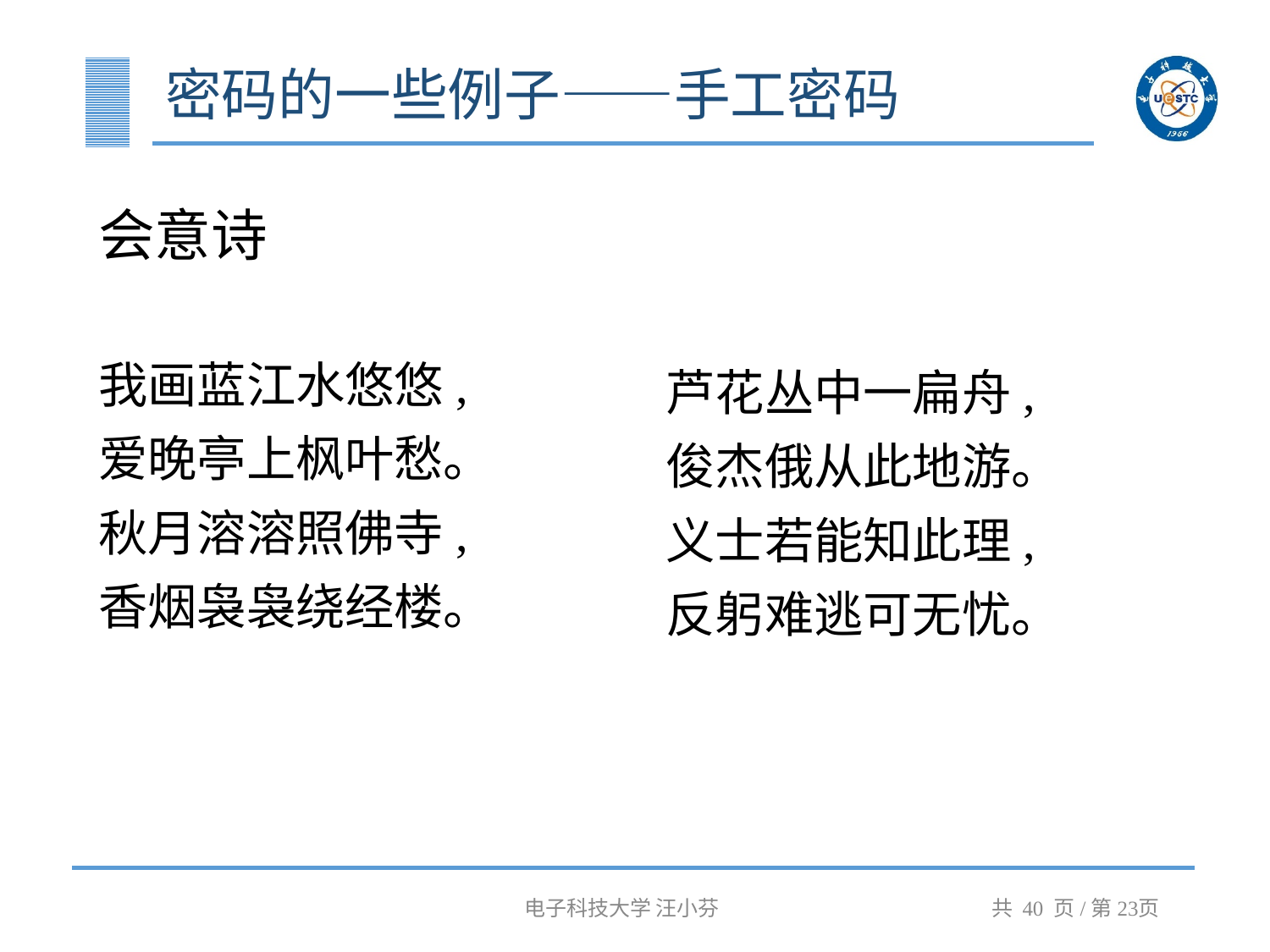

# 密码的一些例子——手工密码
会意诗

我画蓝江水悠悠,
爱晚亭上枫叶愁。
秋月溶溶照佛寺,
香烟袅袅绕经楼。

芦花丛中一扁舟,
俊杰俄从此地游。
义士若能知此理,
反躬难逃可无忧。
电子科技大学 汪小芬
共 40 页/第23页